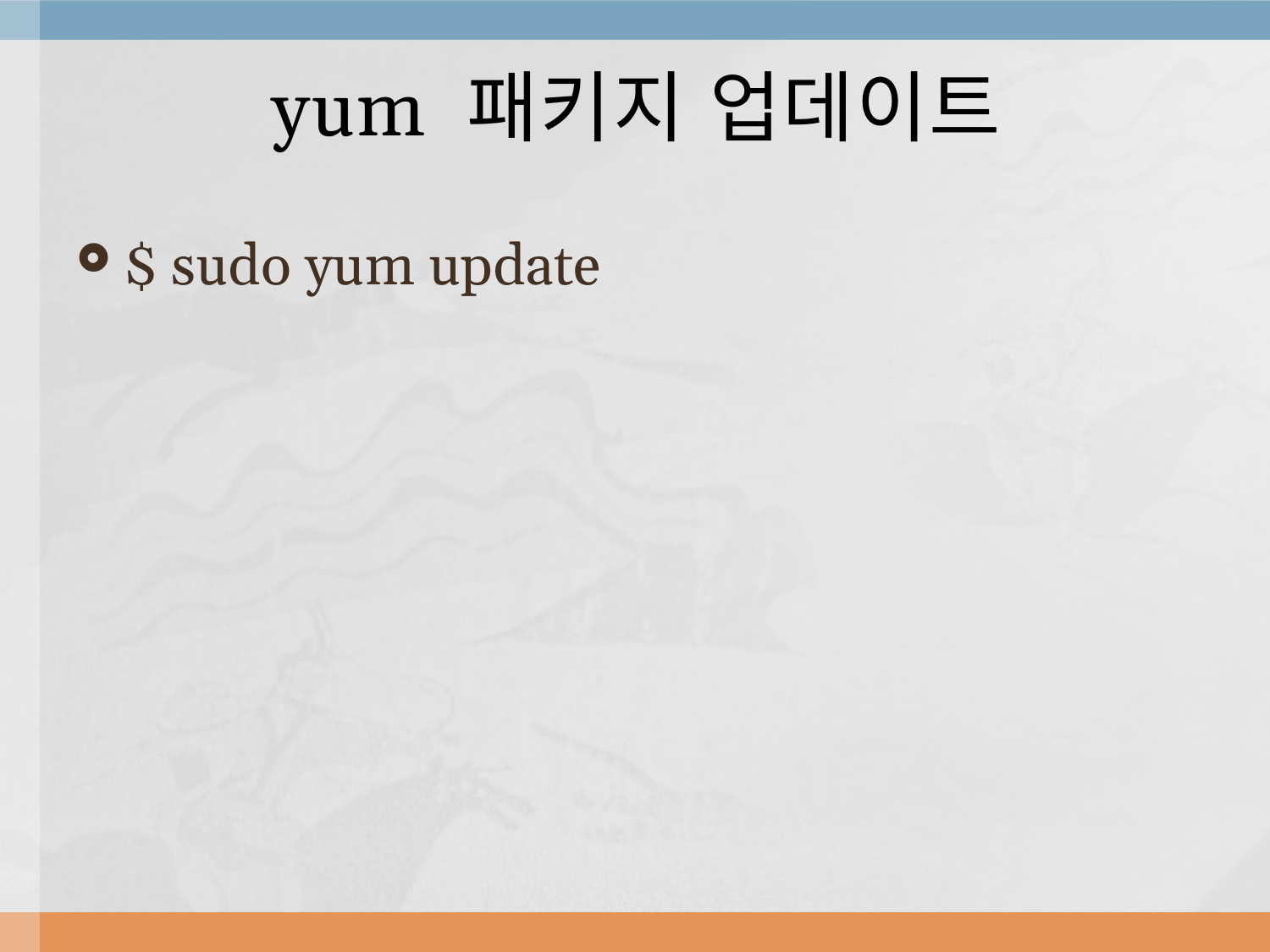

# yum 패키지 업데이트
$ sudo yum update